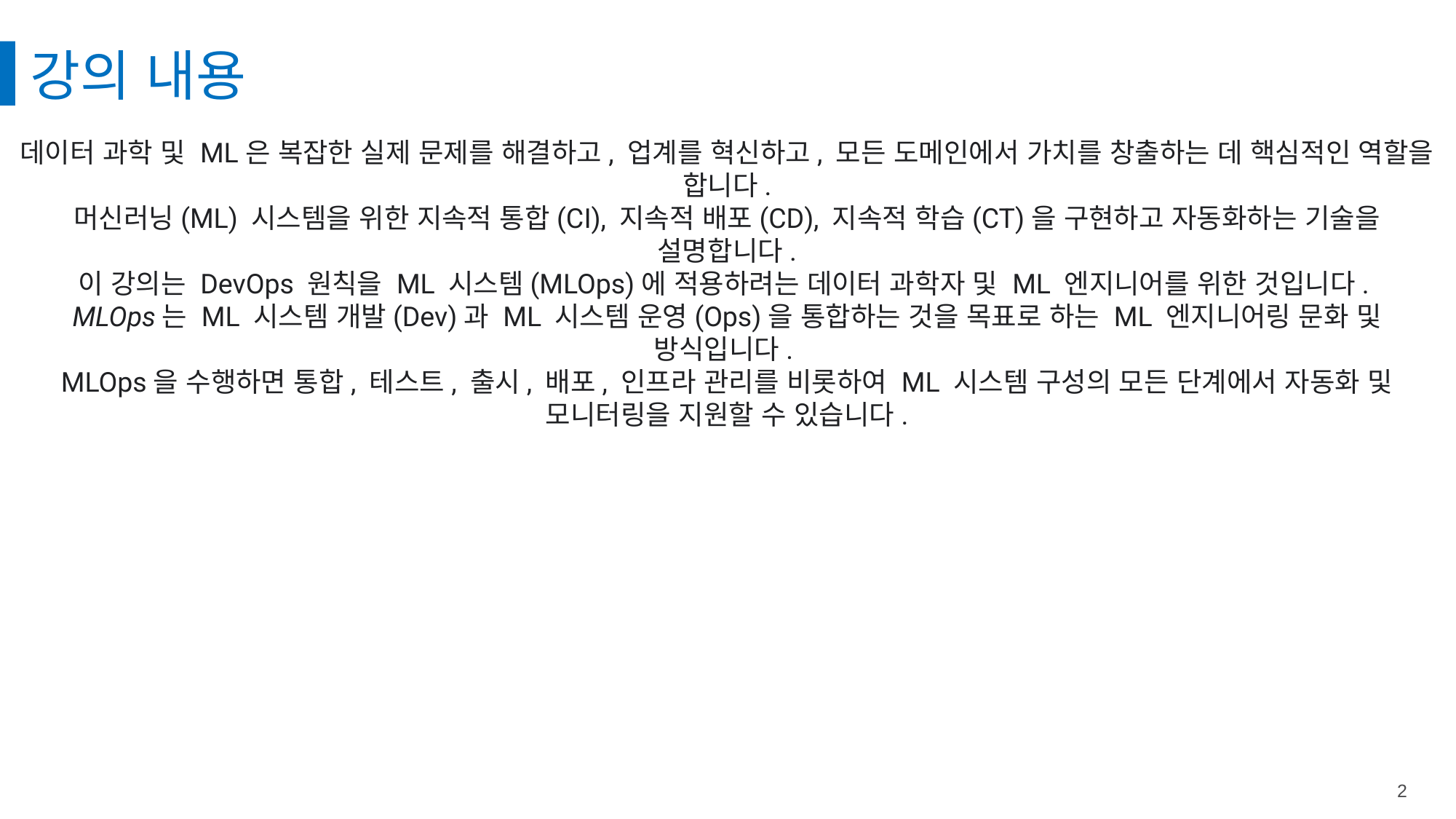

강의 내용
데이터 과학 및 ML은 복잡한 실제 문제를 해결하고, 업계를 혁신하고, 모든 도메인에서 가치를 창출하는 데 핵심적인 역할을 합니다.
머신러닝(ML) 시스템을 위한 지속적 통합(CI), 지속적 배포(CD), 지속적 학습(CT)을 구현하고 자동화하는 기술을 설명합니다.
이 강의는 DevOps 원칙을 ML 시스템(MLOps)에 적용하려는 데이터 과학자 및 ML 엔지니어를 위한 것입니다.
MLOps는 ML 시스템 개발(Dev)과 ML 시스템 운영(Ops)을 통합하는 것을 목표로 하는 ML 엔지니어링 문화 및 방식입니다.
MLOps을 수행하면 통합, 테스트, 출시, 배포, 인프라 관리를 비롯하여 ML 시스템 구성의 모든 단계에서 자동화 및 모니터링을 지원할 수 있습니다.